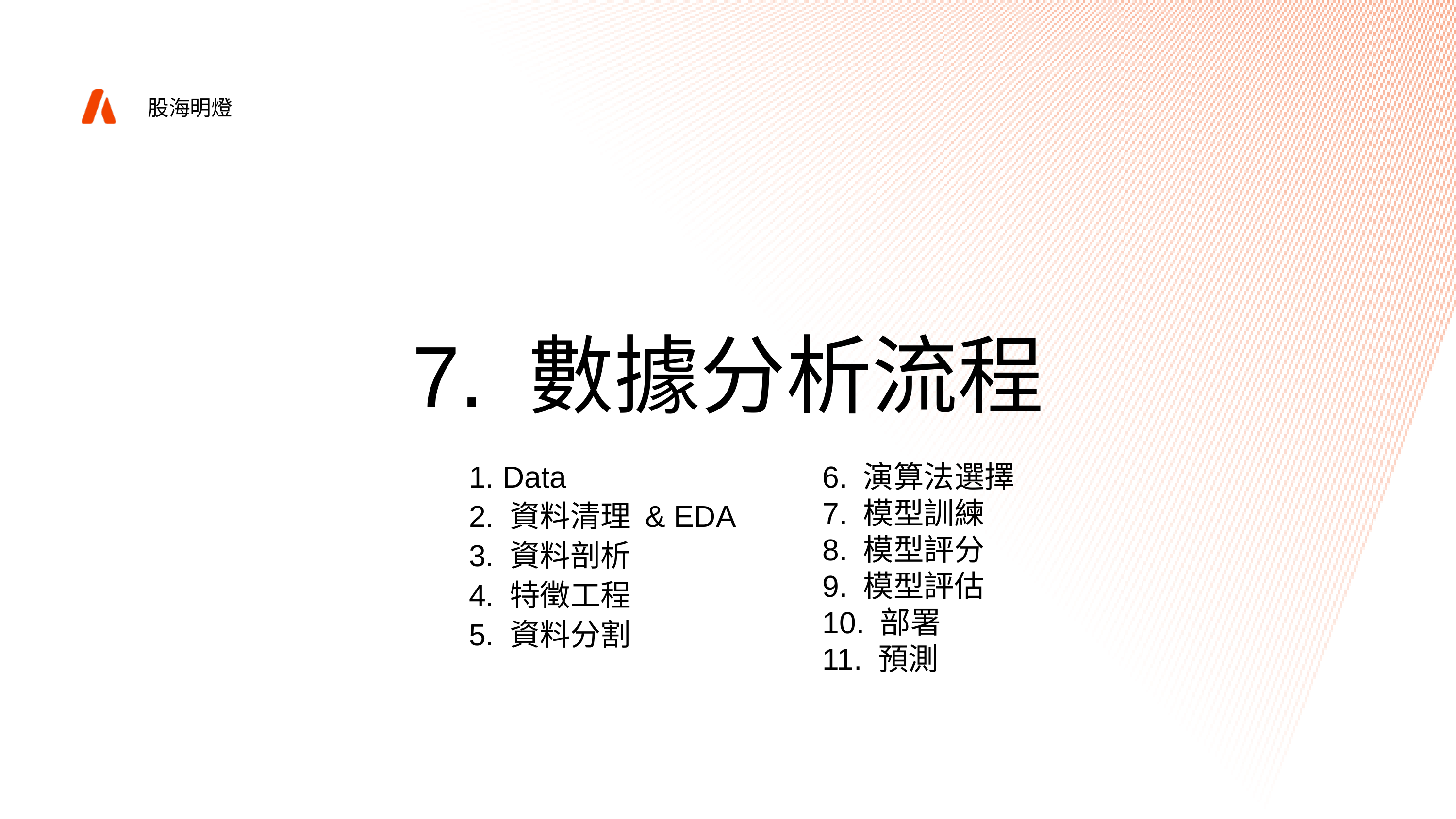

股海明燈
7. 數據分析流程

1. Data
2. 資料清理 & EDA
3. 資料剖析
4. 特徵工程
5. 資料分割
6. 演算法選擇
7. 模型訓練
8. 模型評分
9. 模型評估
10. 部署
11. 預測